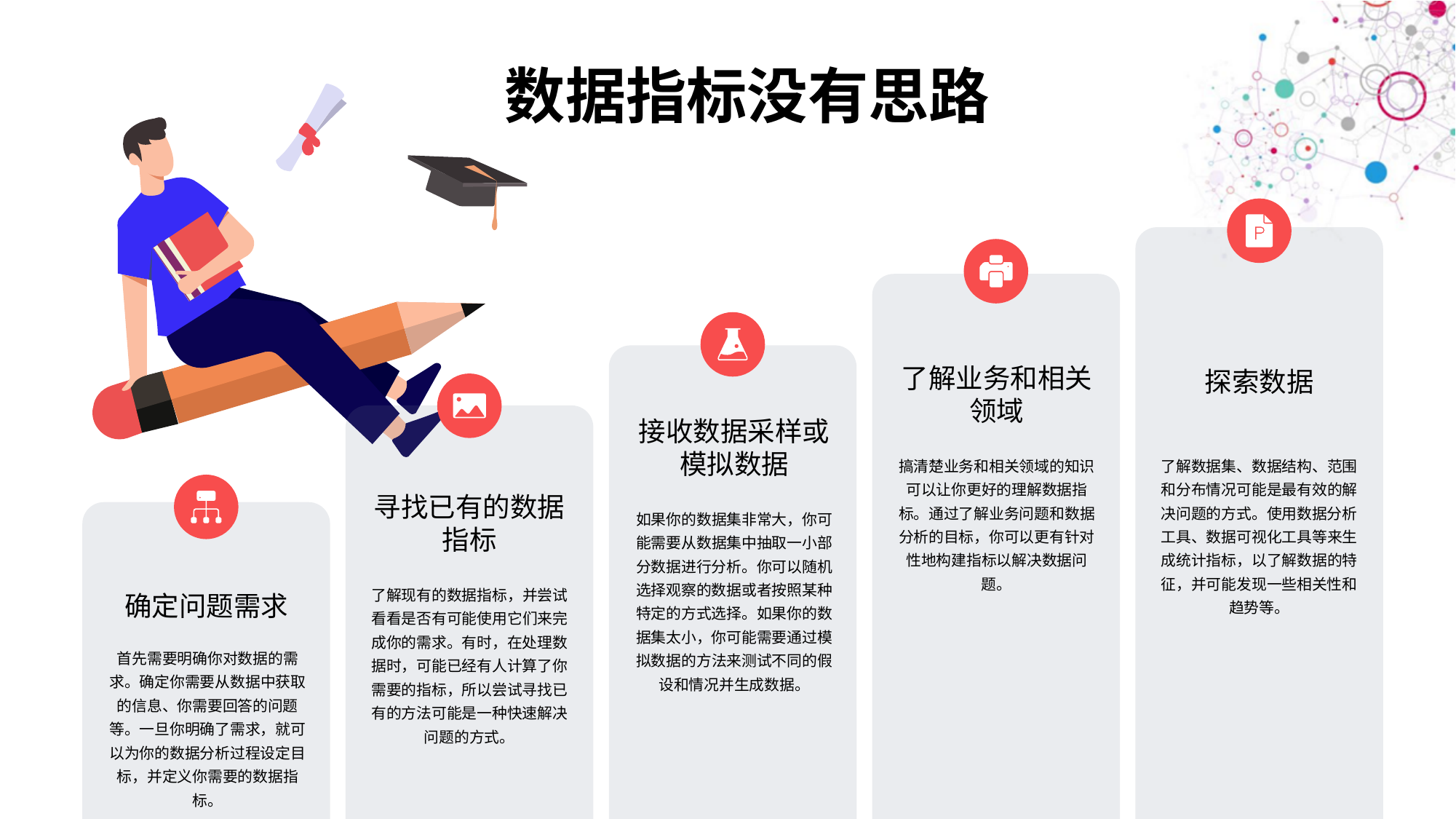

数据指标没有思路

探索数据
了解数据集、数据结构、范围和分布情况可能是最有效的解决问题的方式。使用数据分析工具、数据可视化工具等来生成统计指标，以了解数据的特征，并可能发现一些相关性和趋势等。

了解业务和相关领域
搞清楚业务和相关领域的知识可以让你更好的理解数据指标。通过了解业务问题和数据分析的目标，你可以更有针对性地构建指标以解决数据问题。

接收数据采样或模拟数据
如果你的数据集非常大，你可能需要从数据集中抽取一小部分数据进行分析。你可以随机选择观察的数据或者按照某种特定的方式选择。如果你的数据集太小，你可能需要通过模拟数据的方法来测试不同的假设和情况并生成数据。

寻找已有的数据指标
了解现有的数据指标，并尝试看看是否有可能使用它们来完成你的需求。有时，在处理数据时，可能已经有人计算了你需要的指标，所以尝试寻找已有的方法可能是一种快速解决问题的方式。

确定问题需求
首先需要明确你对数据的需求。确定你需要从数据中获取的信息、你需要回答的问题等。一旦你明确了需求，就可以为你的数据分析过程设定目标，并定义你需要的数据指标。